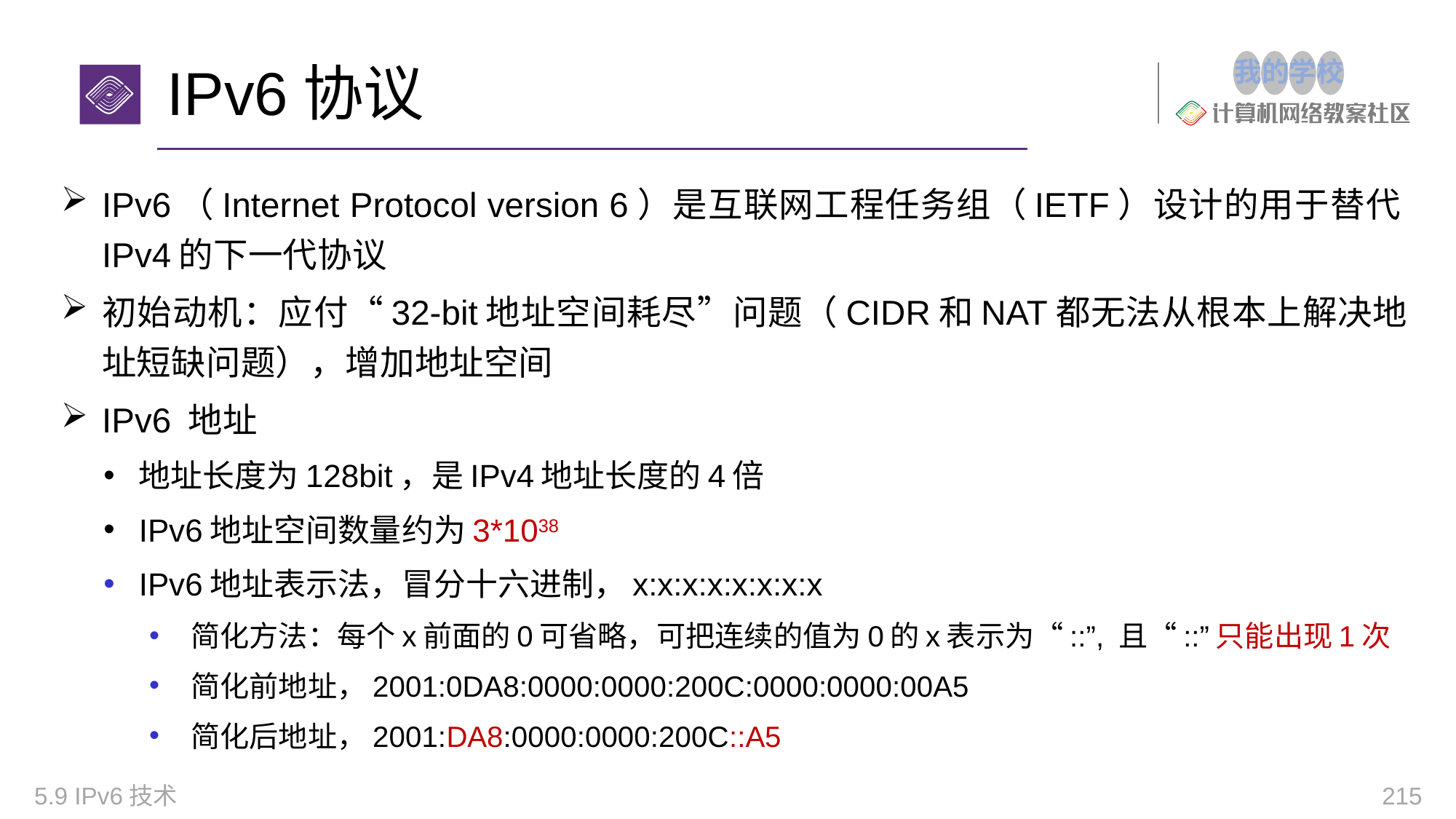

# IPv6协议
IPv6（Internet Protocol version 6）是互联网工程任务组（IETF）设计的用于替代IPv4的下一代协议
初始动机：应付“32-bit地址空间耗尽”问题（CIDR和NAT都无法从根本上解决地址短缺问题），增加地址空间
IPv6 地址
地址长度为128bit，是IPv4地址长度的4倍
IPv6地址空间数量约为3*1038
IPv6地址表示法，冒分十六进制，x:x:x:x:x:x:x:x
简化方法：每个x前面的0可省略，可把连续的值为0的x表示为“::”, 且“::”只能出现1次
简化前地址，2001:0DA8:0000:0000:200C:0000:0000:00A5
简化后地址，2001:DA8:0000:0000:200C::A5
5.9 IPv6技术
215